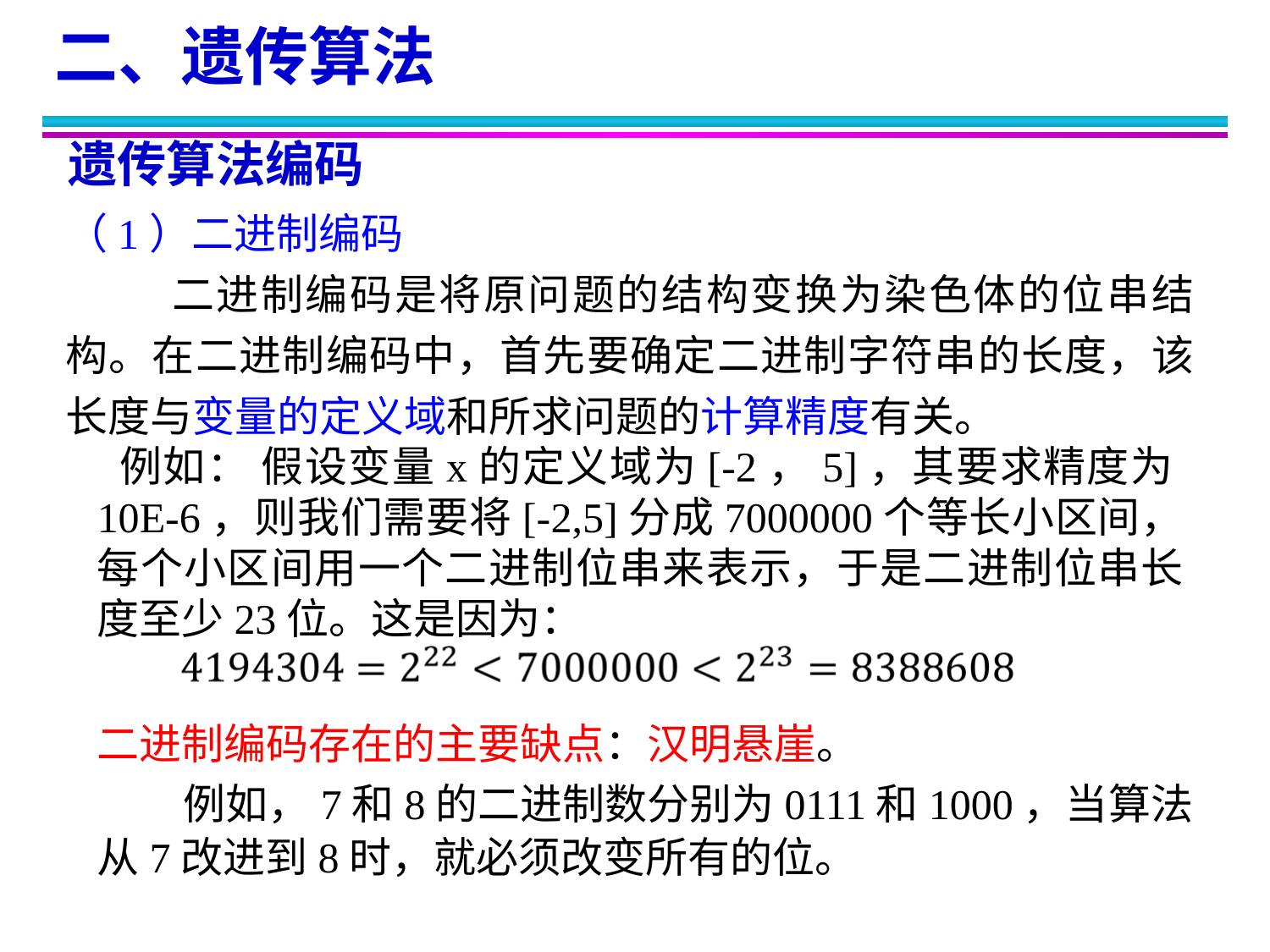

二、遗传算法
遗传算法编码
（1）二进制编码
        二进制编码是将原问题的结构变换为染色体的位串结构。在二进制编码中，首先要确定二进制字符串的长度，该长度与变量的定义域和所求问题的计算精度有关。
 例如： 假设变量x的定义域为[-2，5]，其要求精度为10E-6，则我们需要将[-2,5]分成7000000个等长小区间，每个小区间用一个二进制位串来表示，于是二进制位串长度至少23位。这是因为：

二进制编码存在的主要缺点：汉明悬崖。
        例如，7和8的二进制数分别为0111和1000，当算法从7改进到8时，就必须改变所有的位。